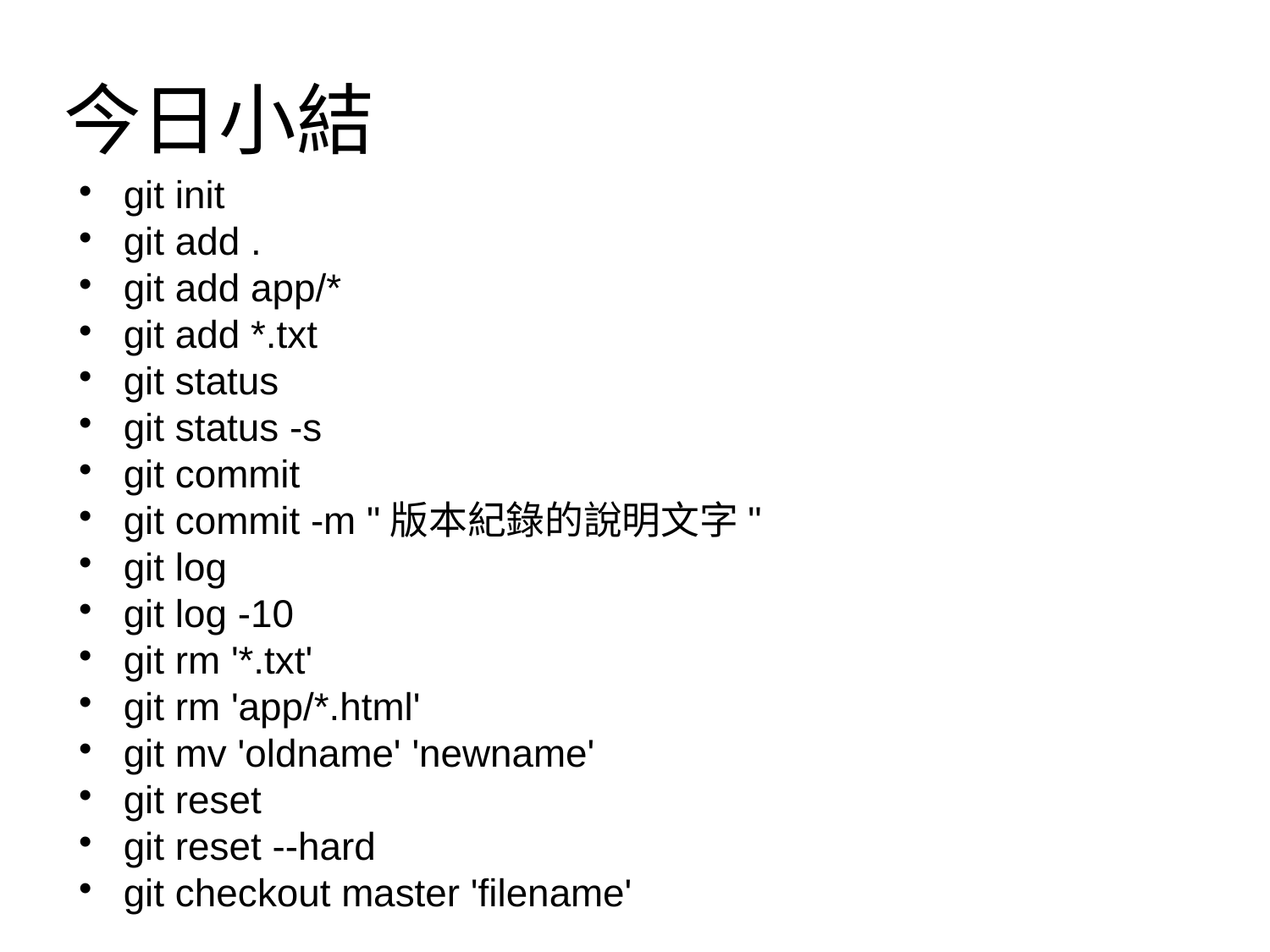

今日小結
git init
git add .
git add app/*
git add *.txt
git status
git status -s
git commit
git commit -m "版本紀錄的說明文字"
git log
git log -10
git rm '*.txt'
git rm 'app/*.html'
git mv 'oldname' 'newname'
git reset
git reset --hard
git checkout master 'filename'